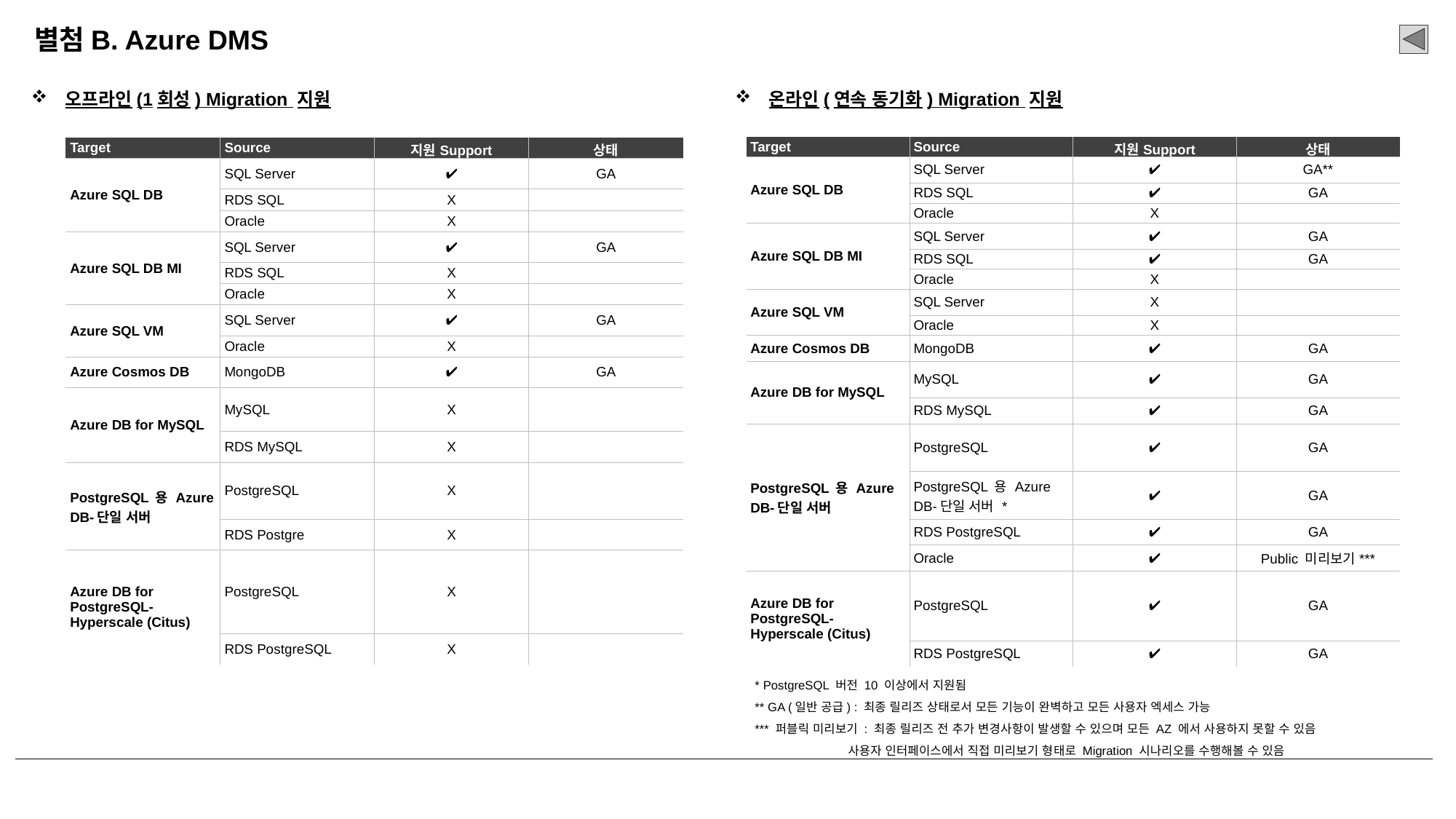

별첨B. Azure DMS

오프라인(1회성) Migration 지원
온라인(연속 동기화) Migration 지원
| Target | Source | 지원Support | 상태 |
| --- | --- | --- | --- |
| Azure SQL DB | SQL Server | ✔ | GA\*\* |
|  | RDS SQL | ✔ | GA |
|  | Oracle | X |  |
| Azure SQL DB MI | SQL Server | ✔ | GA |
|  | RDS SQL | ✔ | GA |
|  | Oracle | X |  |
| Azure SQL VM | SQL Server | X |  |
|  | Oracle | X |  |
| Azure Cosmos DB | MongoDB | ✔ | GA |
| Azure DB for MySQL | MySQL | ✔ | GA |
|  | RDS MySQL | ✔ | GA |
| PostgreSQL 용 Azure DB-단일 서버 | PostgreSQL | ✔ | GA |
|  | PostgreSQL 용 Azure DB-단일 서버 \* | ✔ | GA |
|  | RDS PostgreSQL | ✔ | GA |
|  | Oracle | ✔ | Public 미리보기\*\*\* |
| Azure DB for PostgreSQL-Hyperscale (Citus) | PostgreSQL | ✔ | GA |
|  | RDS PostgreSQL | ✔ | GA |
| Target | Source | 지원Support | 상태 |
| --- | --- | --- | --- |
| Azure SQL DB | SQL Server | ✔ | GA |
|  | RDS SQL | X |  |
|  | Oracle | X |  |
| Azure SQL DB MI | SQL Server | ✔ | GA |
|  | RDS SQL | X |  |
|  | Oracle | X |  |
| Azure SQL VM | SQL Server | ✔ | GA |
|  | Oracle | X |  |
| Azure Cosmos DB | MongoDB | ✔ | GA |
| Azure DB for MySQL | MySQL | X |  |
|  | RDS MySQL | X |  |
| PostgreSQL 용 Azure DB-단일 서버 | PostgreSQL | X |  |
|  | RDS Postgre | X |  |
| Azure DB for PostgreSQL-Hyperscale (Citus) | PostgreSQL | X |  |
|  | RDS PostgreSQL | X |  |
* PostgreSQL 버전 10 이상에서 지원됨
** GA (일반 공급) : 최종 릴리즈 상태로서 모든 기능이 완벽하고 모든 사용자 엑세스 가능
*** 퍼블릭 미리보기 : 최종 릴리즈 전 추가 변경사항이 발생할 수 있으며 모든 AZ 에서 사용하지 못할 수 있음
                           사용자 인터페이스에서 직접 미리보기 형태로 Migration 시나리오를 수행해볼 수 있음